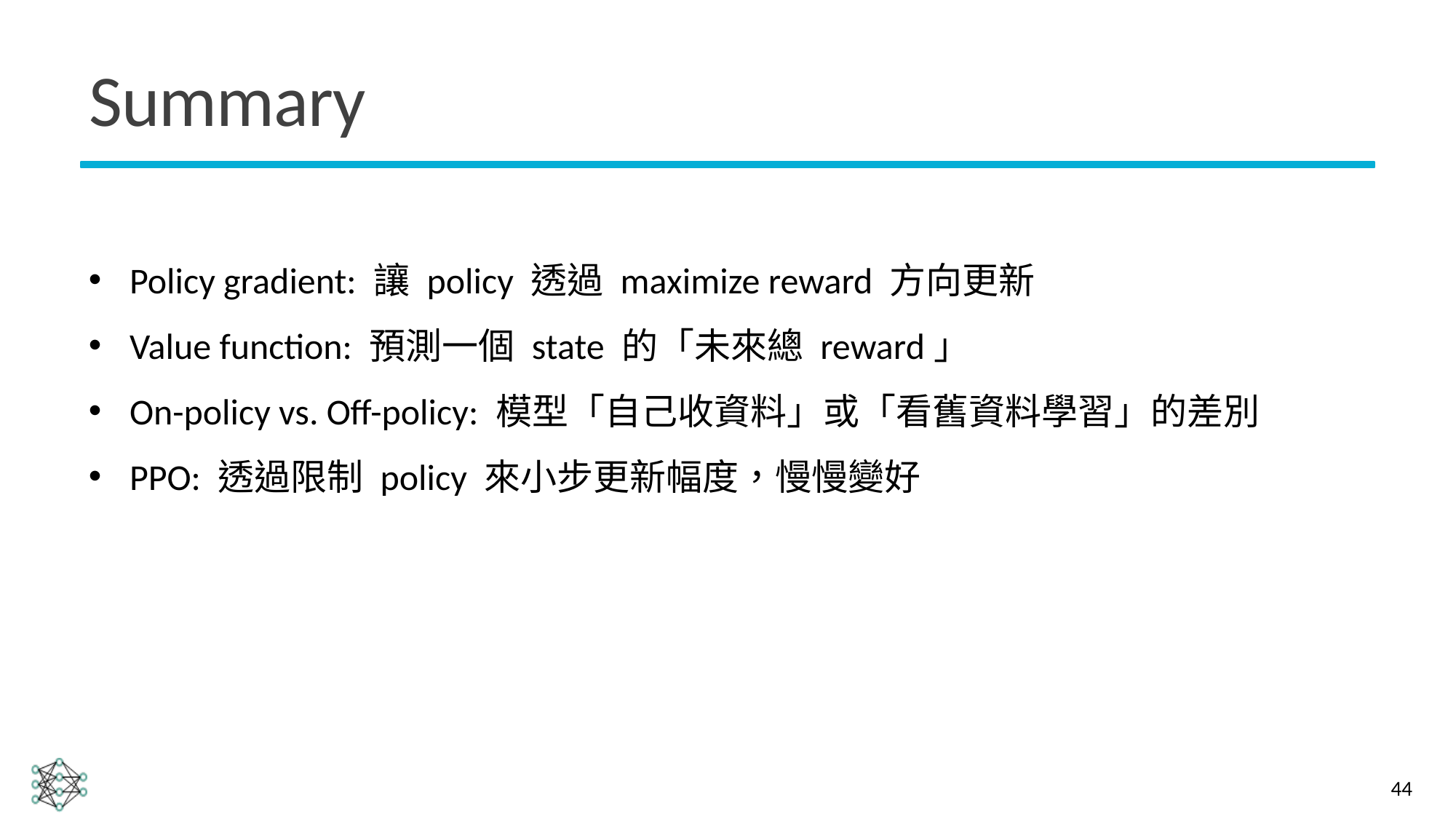

# Summary
Policy gradient: 讓 policy 透過 maximize reward 方向更新
Value function: 預測一個 state 的「未來總 reward」
On-policy vs. Off-policy: 模型「自己收資料」或「看舊資料學習」的差別
PPO: 透過限制 policy 來小步更新幅度，慢慢變好
44